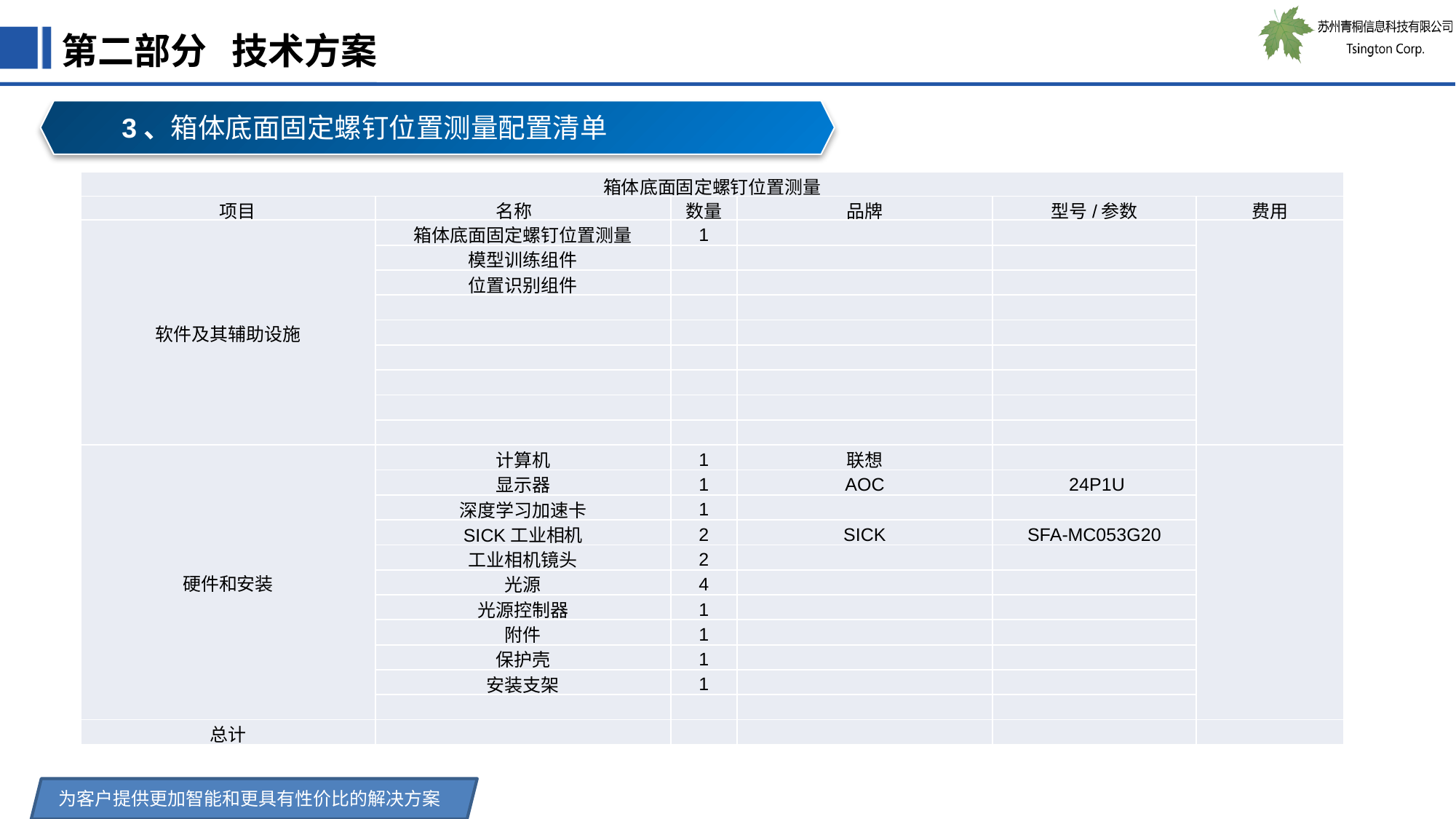

第二部分   技术方案
3、箱体底面固定螺钉位置测量配置清单
| 箱体底面固定螺钉位置测量 |  |  |  |  |  |
| --- | --- | --- | --- | --- | --- |
| 项目 | 名称 | 数量 | 品牌 | 型号/参数 | 费用 |
| 软件及其辅助设施 | 箱体底面固定螺钉位置测量 | 1 |  |  |  |
|  | 模型训练组件 |  |  |  |  |
|  | 位置识别组件 |  |  |  |  |
|  |  |  |  |  |  |
|  |  |  |  |  |  |
|  |  |  |  |  |  |
|  |  |  |  |  |  |
|  |  |  |  |  |  |
|  |  |  |  |  |  |
| 硬件和安装 | 计算机 | 1 | 联想 |  |  |
|  | 显示器 | 1 | AOC | 24P1U |  |
|  | 深度学习加速卡 | 1 |  |  |  |
|  | SICK工业相机 | 2 | SICK | SFA-MC053G20 |  |
|  | 工业相机镜头 | 2 |  |  |  |
|  | 光源 | 4 |  |  |  |
|  | 光源控制器 | 1 |  |  |  |
|  | 附件 | 1 |  |  |  |
|  | 保护壳 | 1 |  |  |  |
|  | 安装支架 | 1 |  |  |  |
|  |  |  |  |  |  |
| 总计 |  |  |  |  |  |